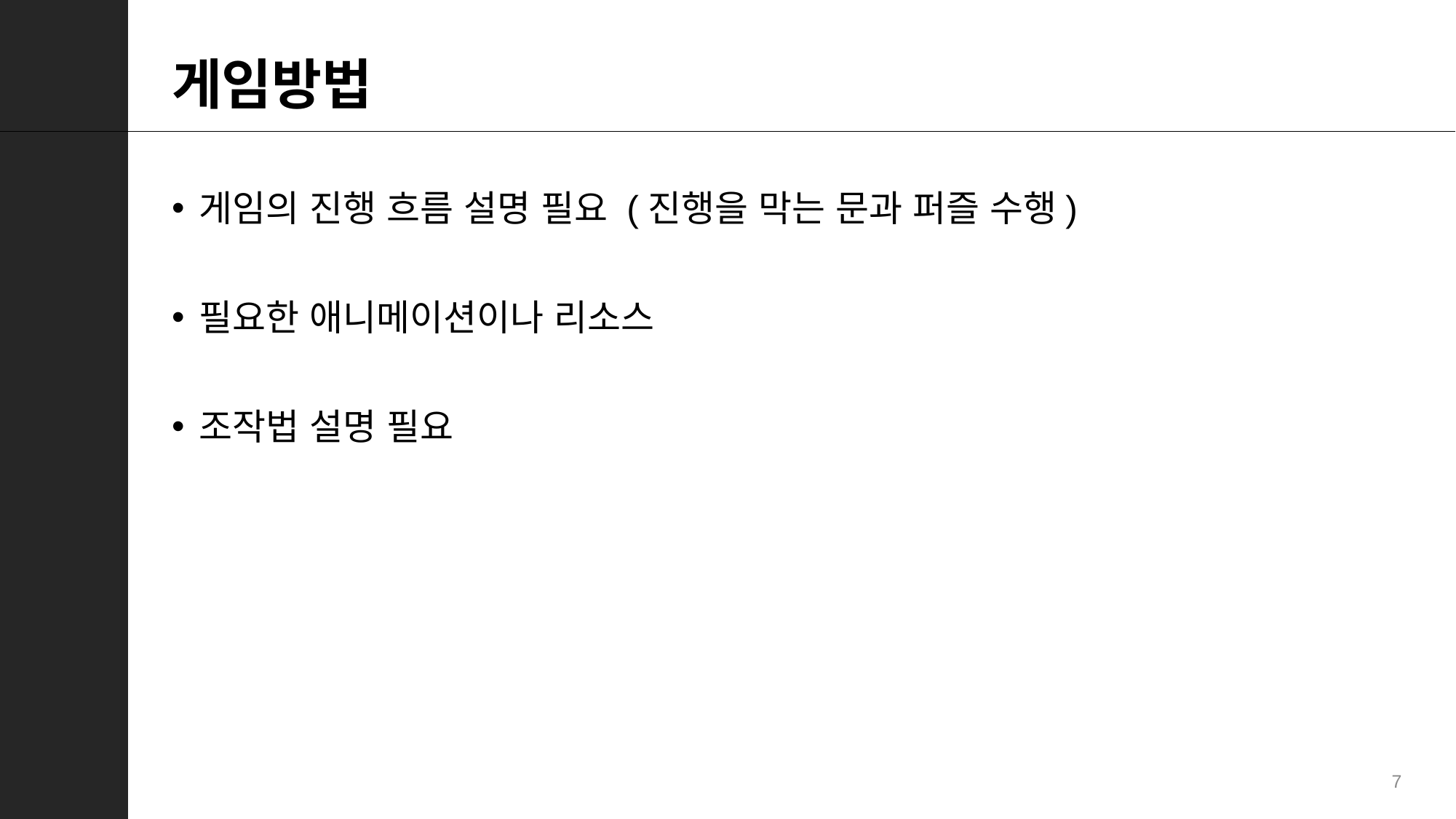

# 게임방법
게임의 진행 흐름 설명 필요 (진행을 막는 문과 퍼즐 수행)

필요한 애니메이션이나 리소스

조작법 설명 필요
7